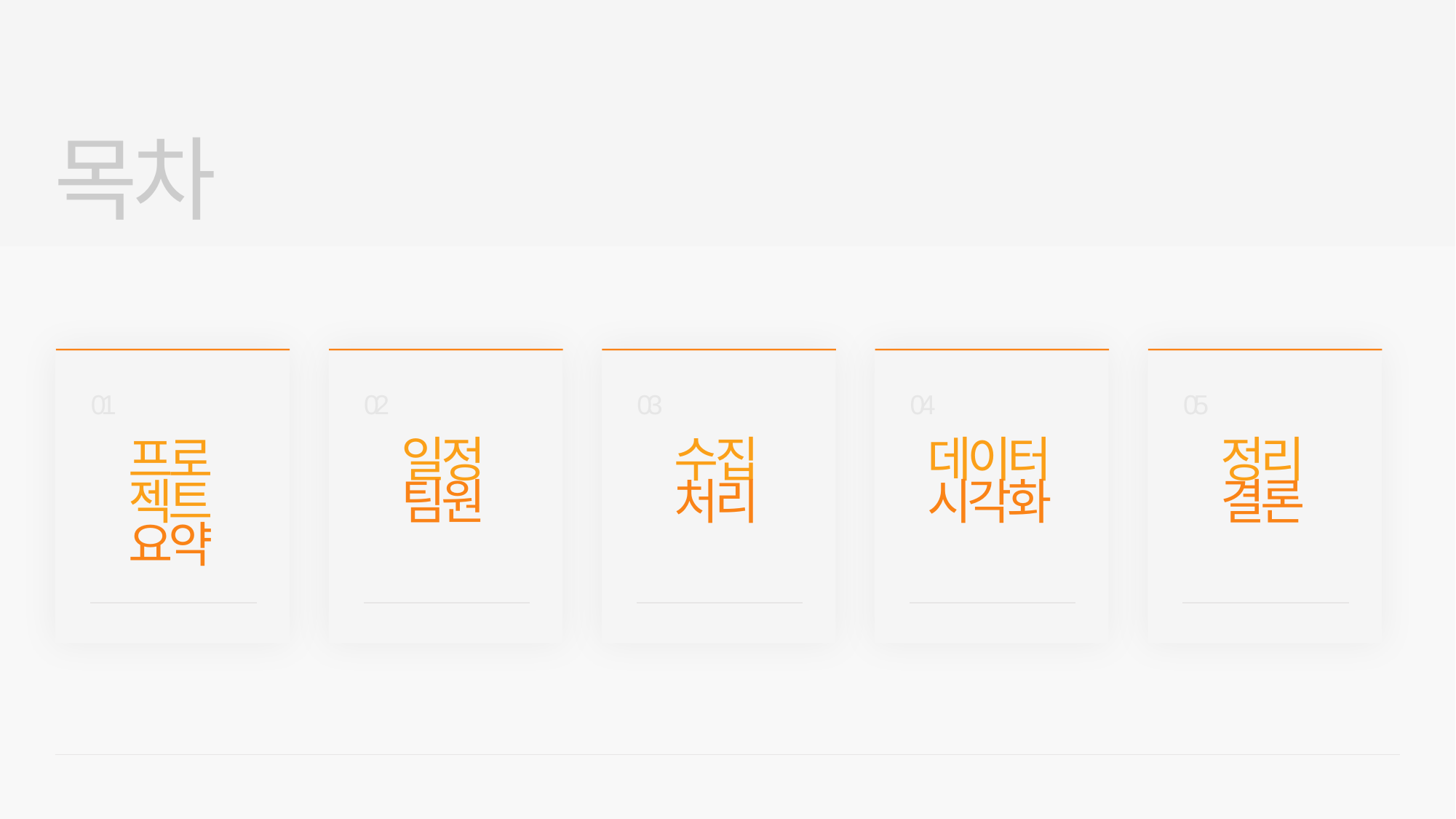

목차

01

프로
젝트
요약

02

일정
팀원

03

수집
처리

04

데이터
시각화

05

정리
결론